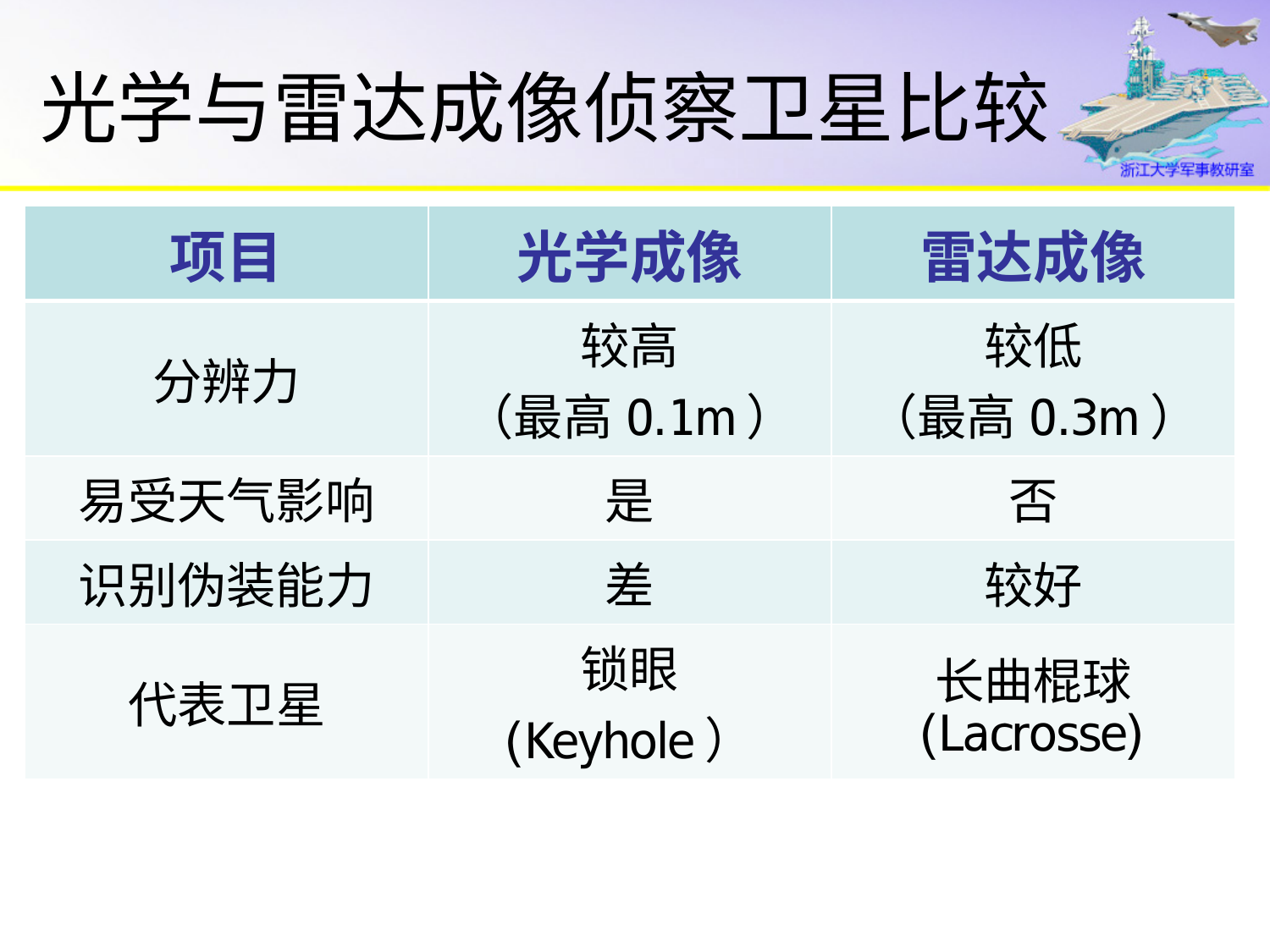

# 光学与雷达成像侦察卫星比较
| 项目 | 光学成像 | 雷达成像 |
| --- | --- | --- |
| 分辨力 | 较高 （最高0.1m） | 较低 （最高0.3m） |
| 易受天气影响 | 是 | 否 |
| 识别伪装能力 | 差 | 较好 |
| 代表卫星 | 锁眼 (Keyhole） | 长曲棍球 (Lacrosse) |